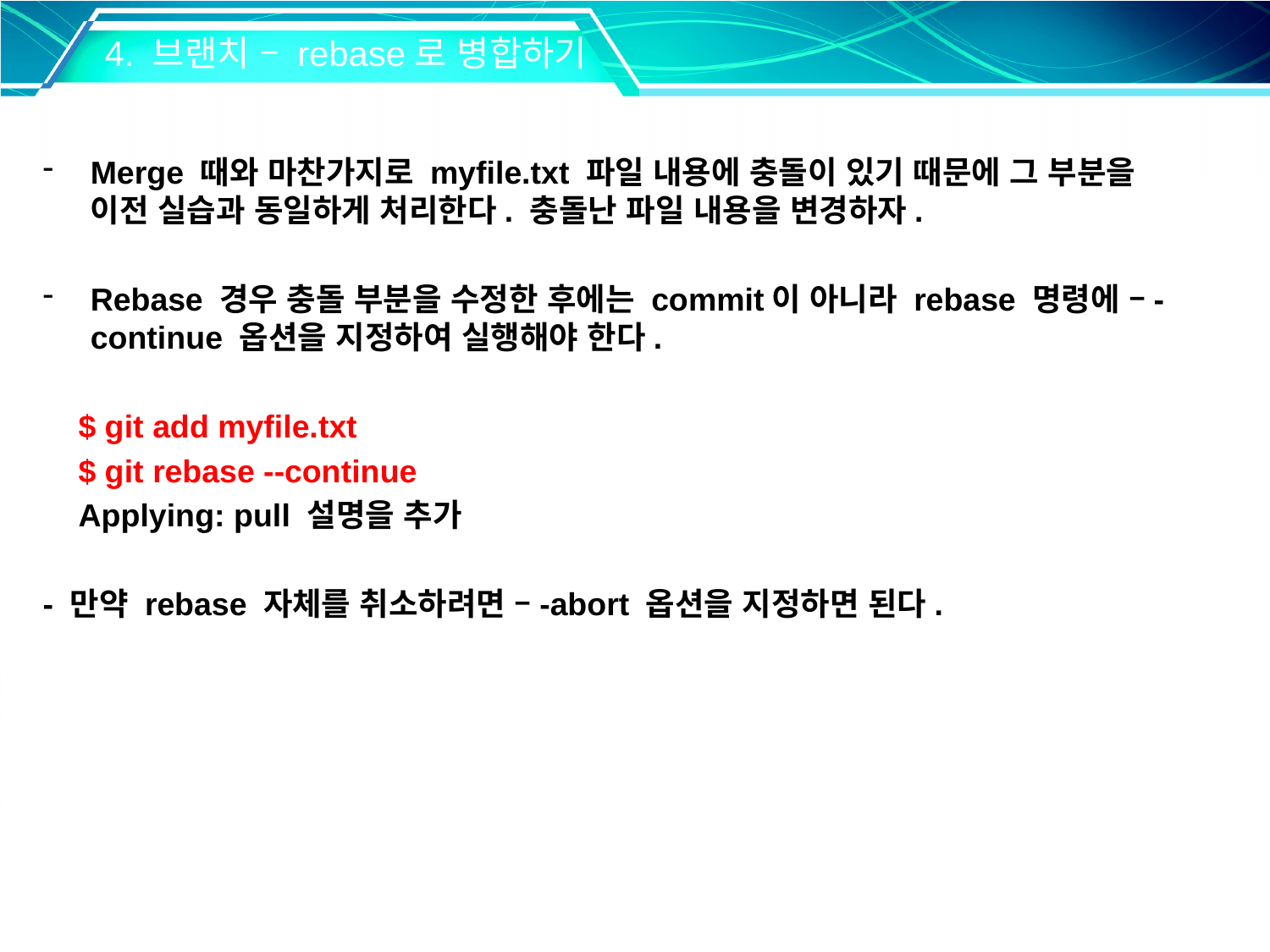

4. 브랜치 – rebase로 병합하기
Merge 때와 마찬가지로 myfile.txt 파일 내용에 충돌이 있기 때문에 그 부분을 이전 실습과 동일하게 처리한다. 충돌난 파일 내용을 변경하자.

Rebase 경우 충돌 부분을 수정한 후에는 commit이 아니라 rebase 명령에 –-continue 옵션을 지정하여 실행해야 한다.

    $ git add myfile.txt
    $ git rebase --continue
    Applying: pull 설명을 추가

- 만약 rebase 자체를 취소하려면 –-abort 옵션을 지정하면 된다.